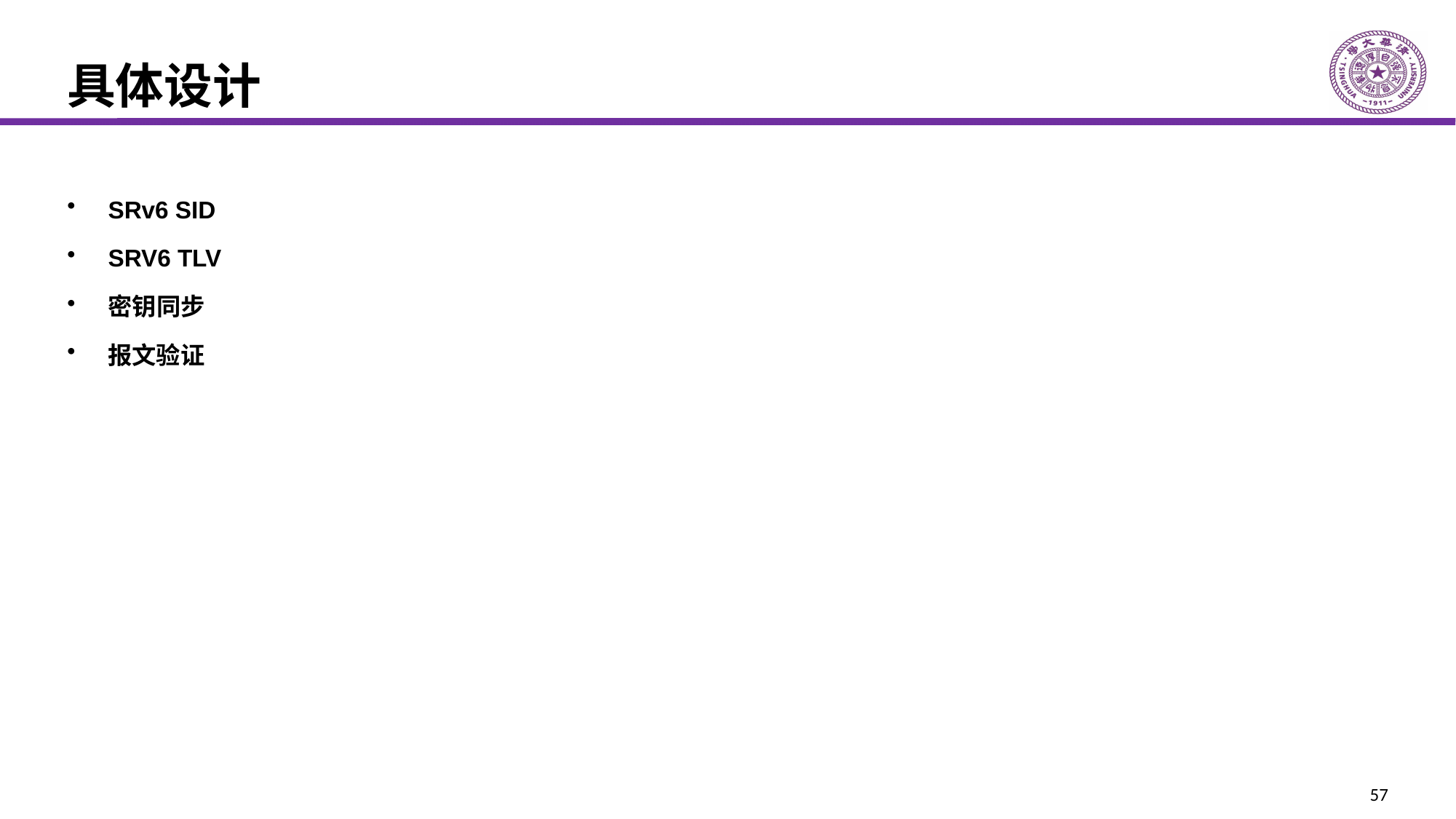

# 具体设计
SRv6 SID
SRV6 TLV
密钥同步
报文验证